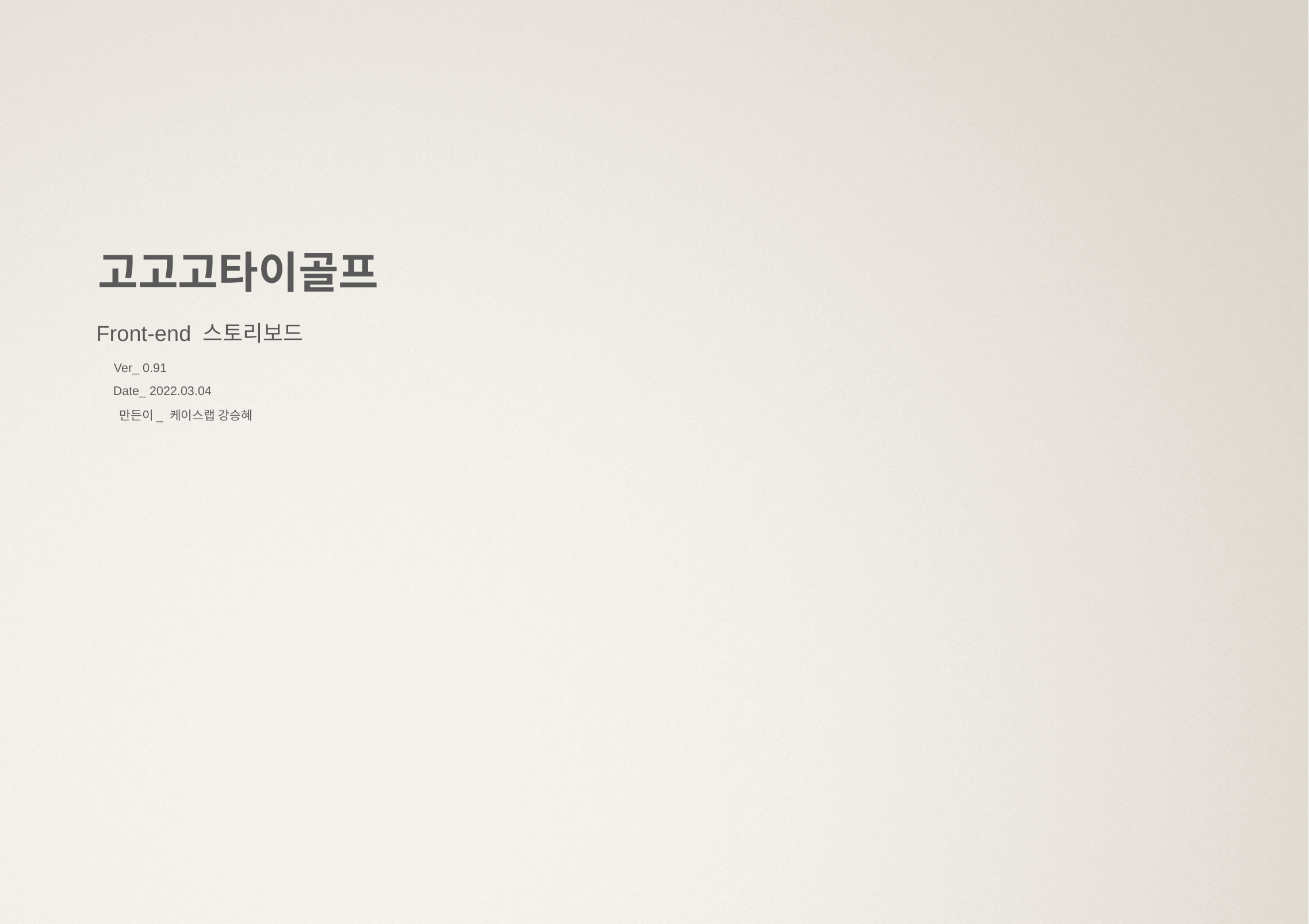

고고고타이골프
Front-end 스토리보드
Ver_ 0.91
Date_ 2022.03.04